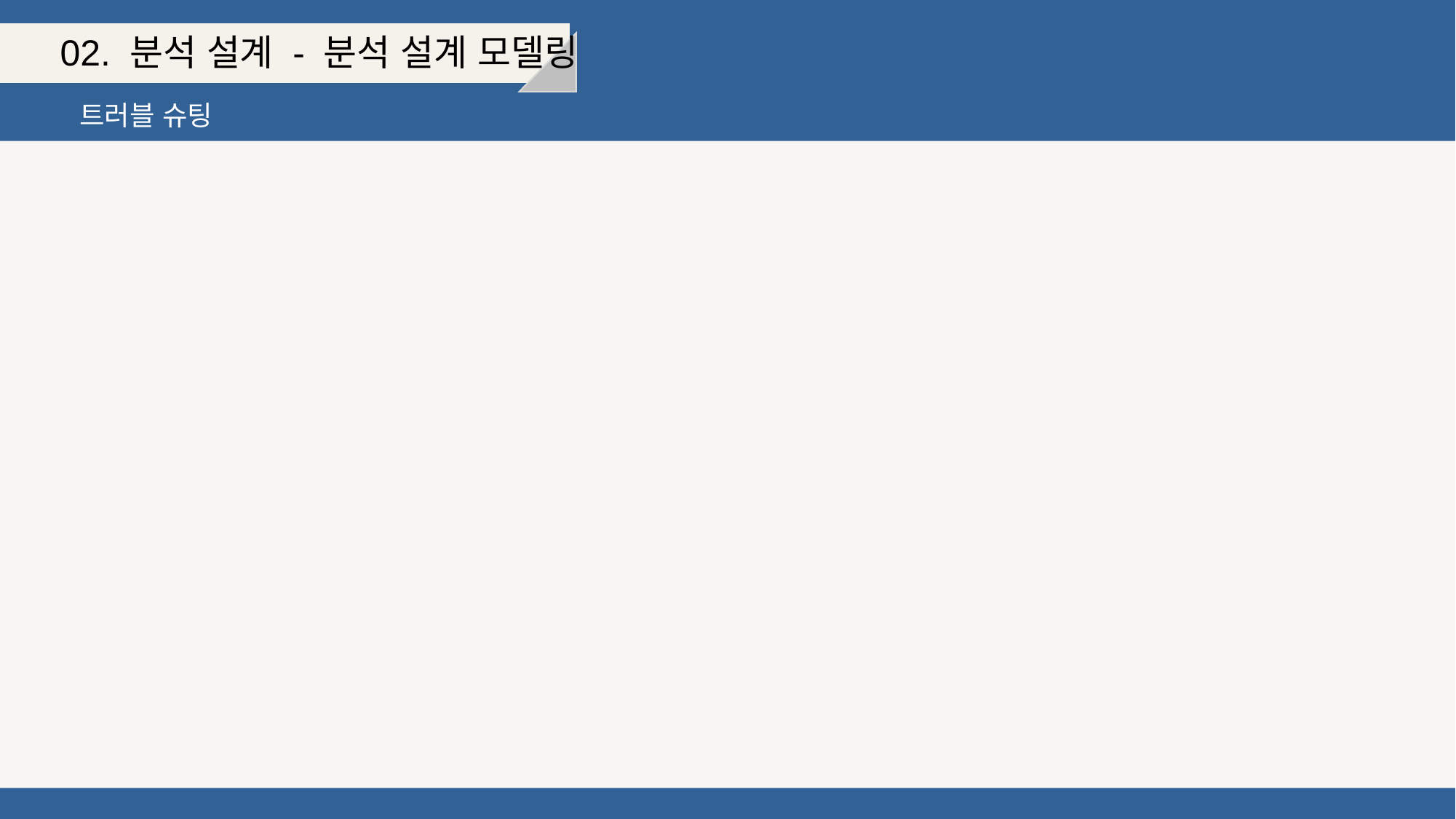

02. 분석 설계 - 분석 설계 모델링

트러블 슈팅